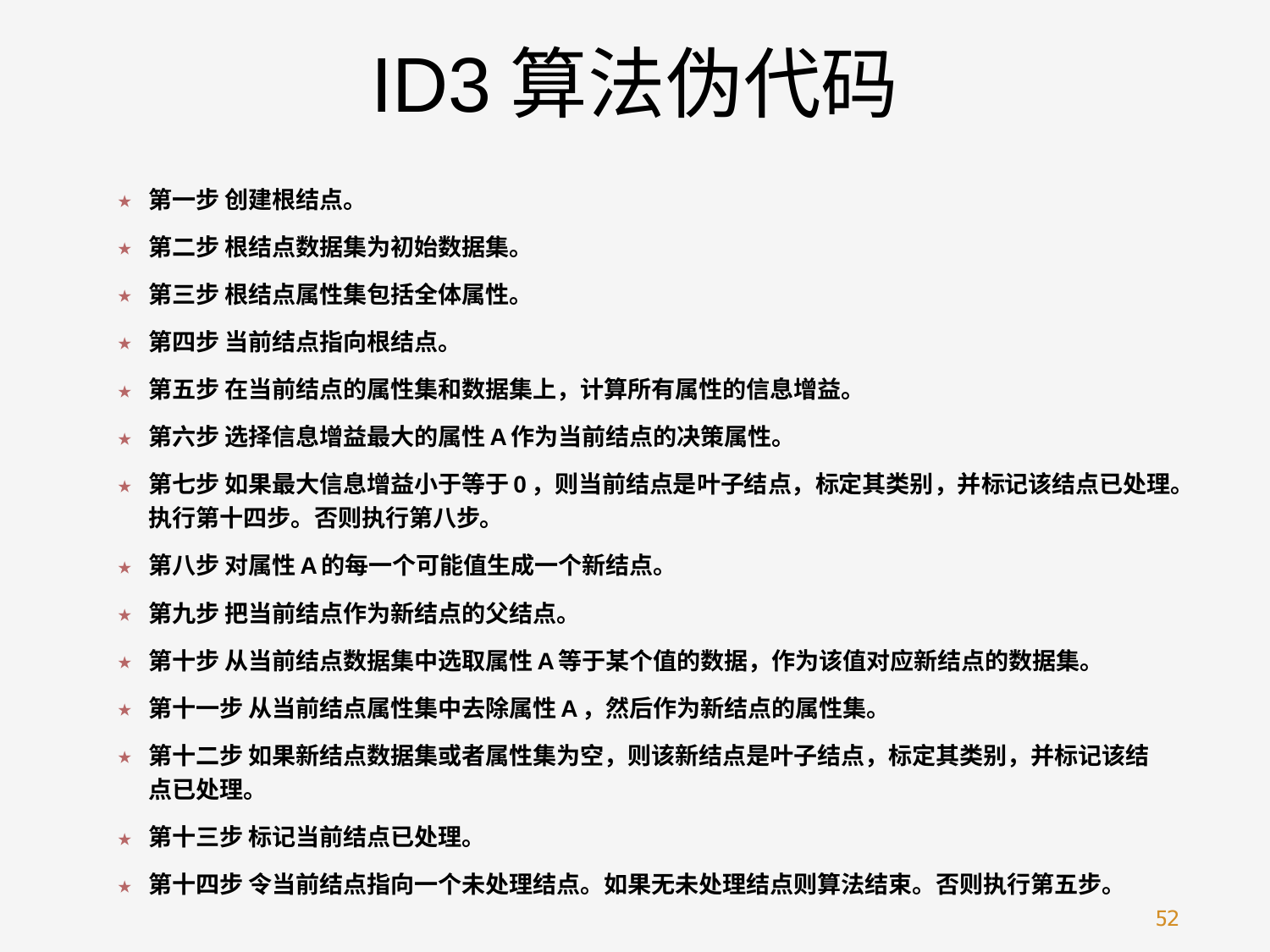

# ID3算法伪代码
第一步 创建根结点。
第二步 根结点数据集为初始数据集。
第三步 根结点属性集包括全体属性。
第四步 当前结点指向根结点。
第五步 在当前结点的属性集和数据集上，计算所有属性的信息增益。
第六步 选择信息增益最大的属性A作为当前结点的决策属性。
第七步 如果最大信息增益小于等于0，则当前结点是叶子结点，标定其类别，并标记该结点已处理。执行第十四步。否则执行第八步。
第八步 对属性A的每一个可能值生成一个新结点。
第九步 把当前结点作为新结点的父结点。
第十步 从当前结点数据集中选取属性A等于某个值的数据，作为该值对应新结点的数据集。
第十一步 从当前结点属性集中去除属性A，然后作为新结点的属性集。
第十二步 如果新结点数据集或者属性集为空，则该新结点是叶子结点，标定其类别，并标记该结点已处理。
第十三步 标记当前结点已处理。
第十四步 令当前结点指向一个未处理结点。如果无未处理结点则算法结束。否则执行第五步。
52